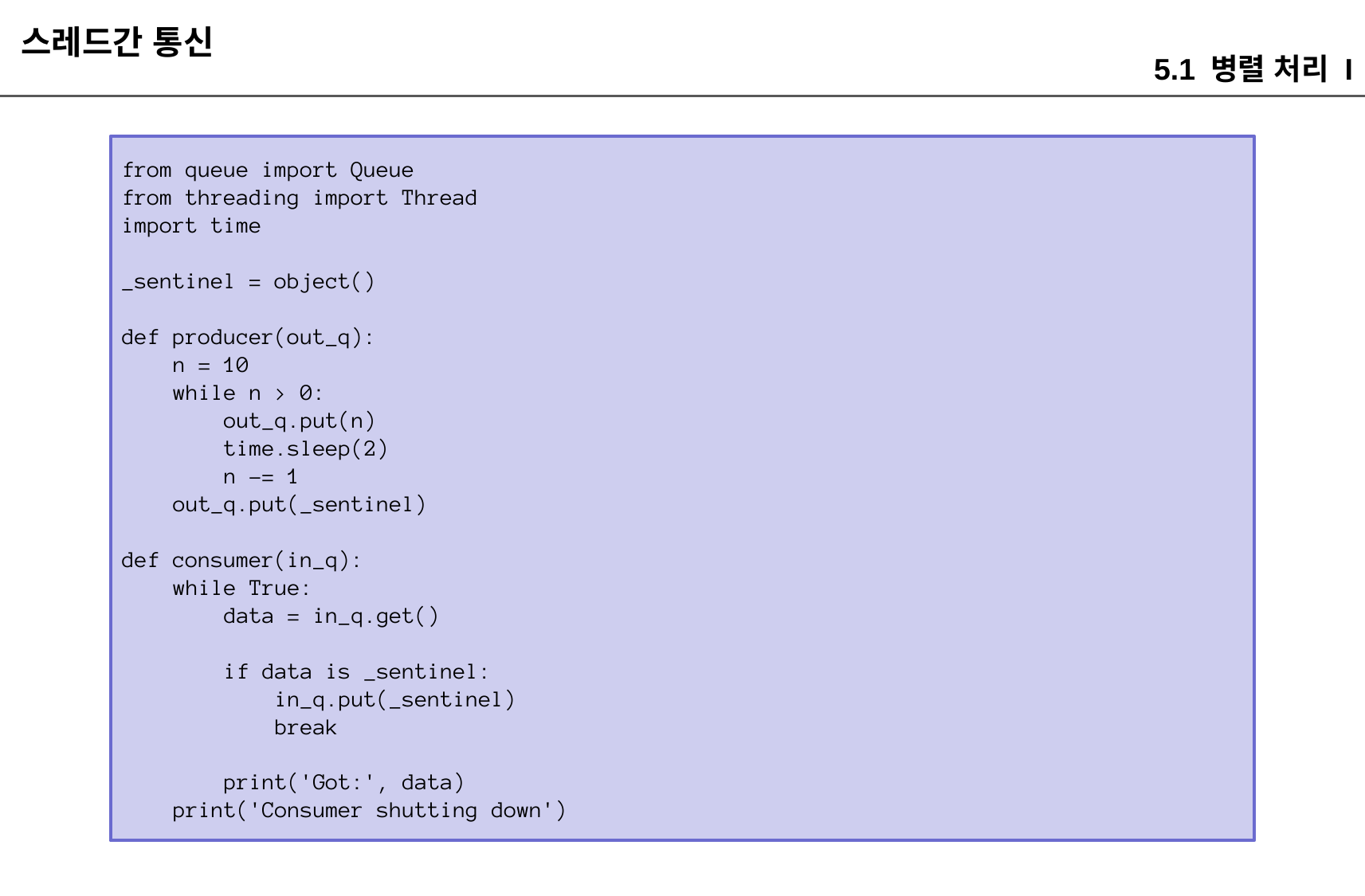

스레드간 통신
5.1 병렬 처리 I
from queue import Queue
from threading import Thread
import time

_sentinel = object()

def producer(out_q):
    n = 10
    while n > 0:
        out_q.put(n)
        time.sleep(2)
        n -= 1
    out_q.put(_sentinel)

def consumer(in_q):
    while True:
        data = in_q.get()

        if data is _sentinel:
            in_q.put(_sentinel)
            break

        print('Got:', data)
    print('Consumer shutting down')